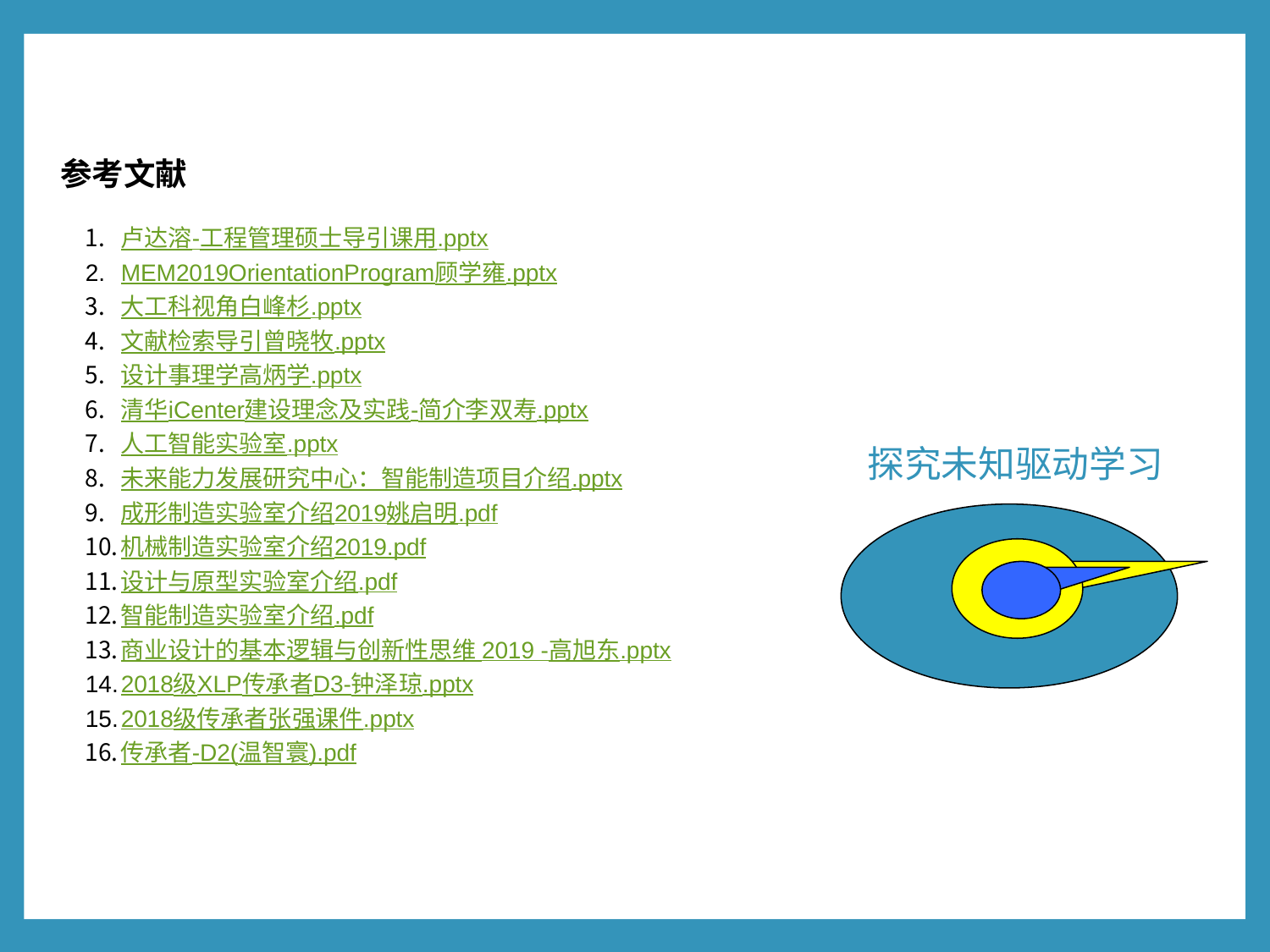

参考文献
卢达溶-工程管理硕士导引课用.pptx
MEM2019OrientationProgram顾学雍.pptx
大工科视角白峰杉.pptx
文献检索导引曾晓牧.pptx
设计事理学高炳学.pptx
清华iCenter建设理念及实践-简介李双寿.pptx
人工智能实验室.pptx
未来能力发展研究中心：智能制造项目介绍.pptx
成形制造实验室介绍2019姚启明.pdf
机械制造实验室介绍2019.pdf
设计与原型实验室介绍.pdf
智能制造实验室介绍.pdf
商业设计的基本逻辑与创新性思维 2019 -高旭东.pptx
2018级XLP传承者D3-钟泽琼.pptx
2018级传承者张强课件.pptx
传承者-D2(温智寰).pdf
# 探究未知驱动学习